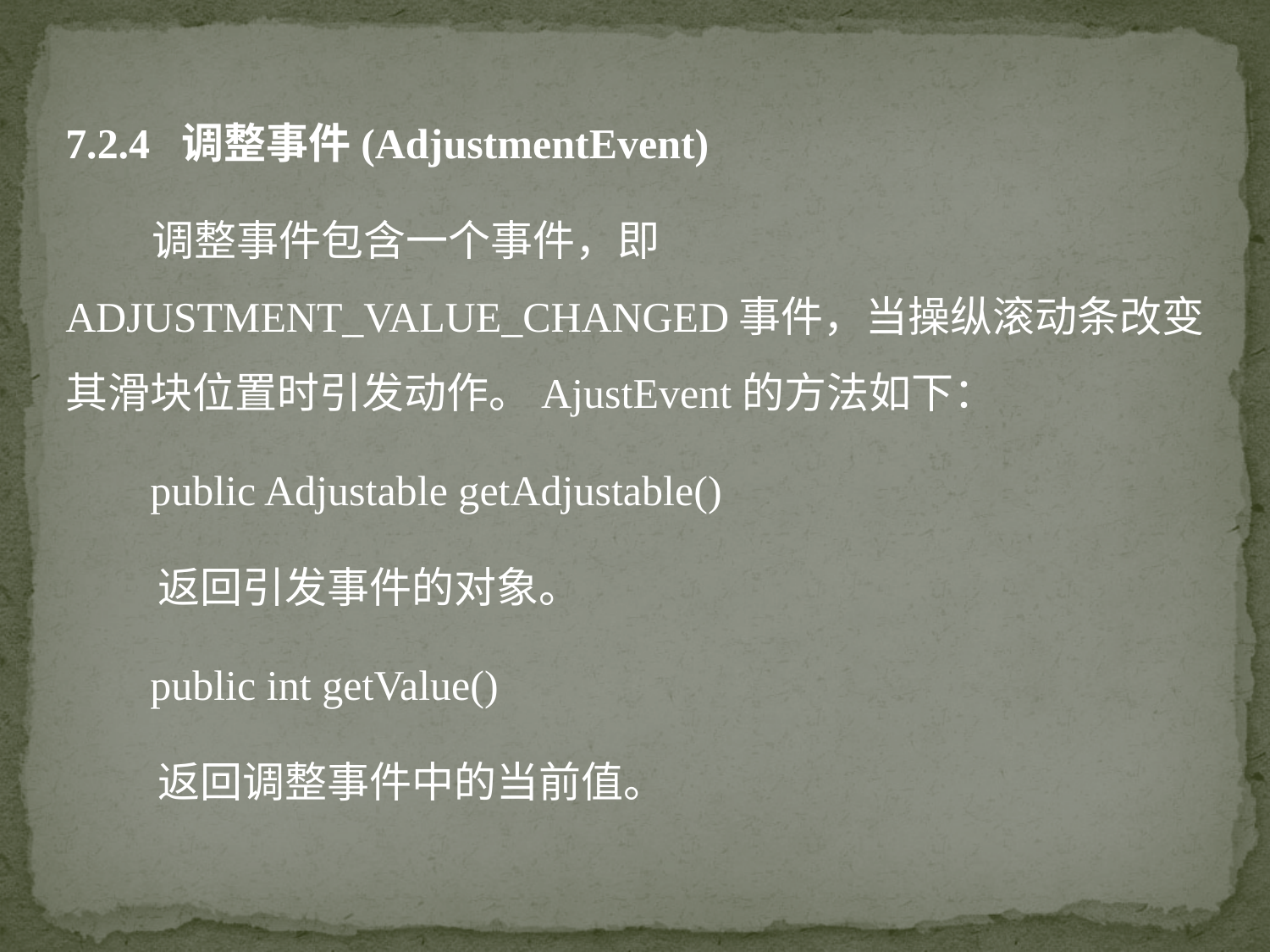

7.2.4  调整事件(AdjustmentEvent)
        调整事件包含一个事件，即ADJUSTMENT_VALUE_CHANGED事件，当操纵滚动条改变其滑块位置时引发动作。AjustEvent的方法如下：
  public Adjustable getAdjustable()
  返回引发事件的对象。
  public int getValue()
  返回调整事件中的当前值。